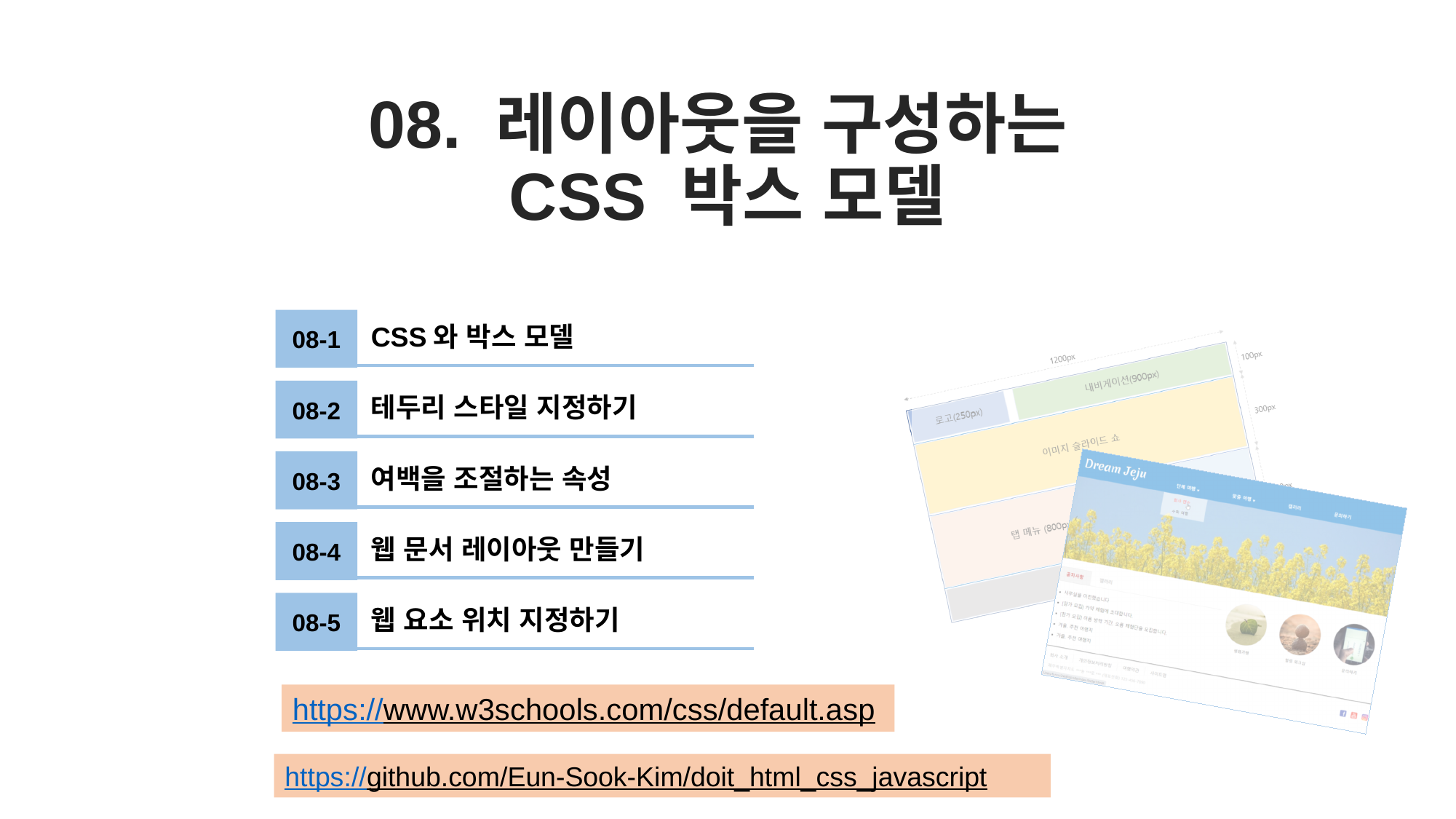

# 08. 레이아웃을 구성하는 CSS 박스 모델
08-1
CSS와 박스 모델
08-2
테두리 스타일 지정하기
08-3
여백을 조절하는 속성
08-4
웹 문서 레이아웃 만들기
08-5
웹 요소 위치 지정하기
https://www.w3schools.com/css/default.asp
https://github.com/Eun-Sook-Kim/doit_html_css_javascript